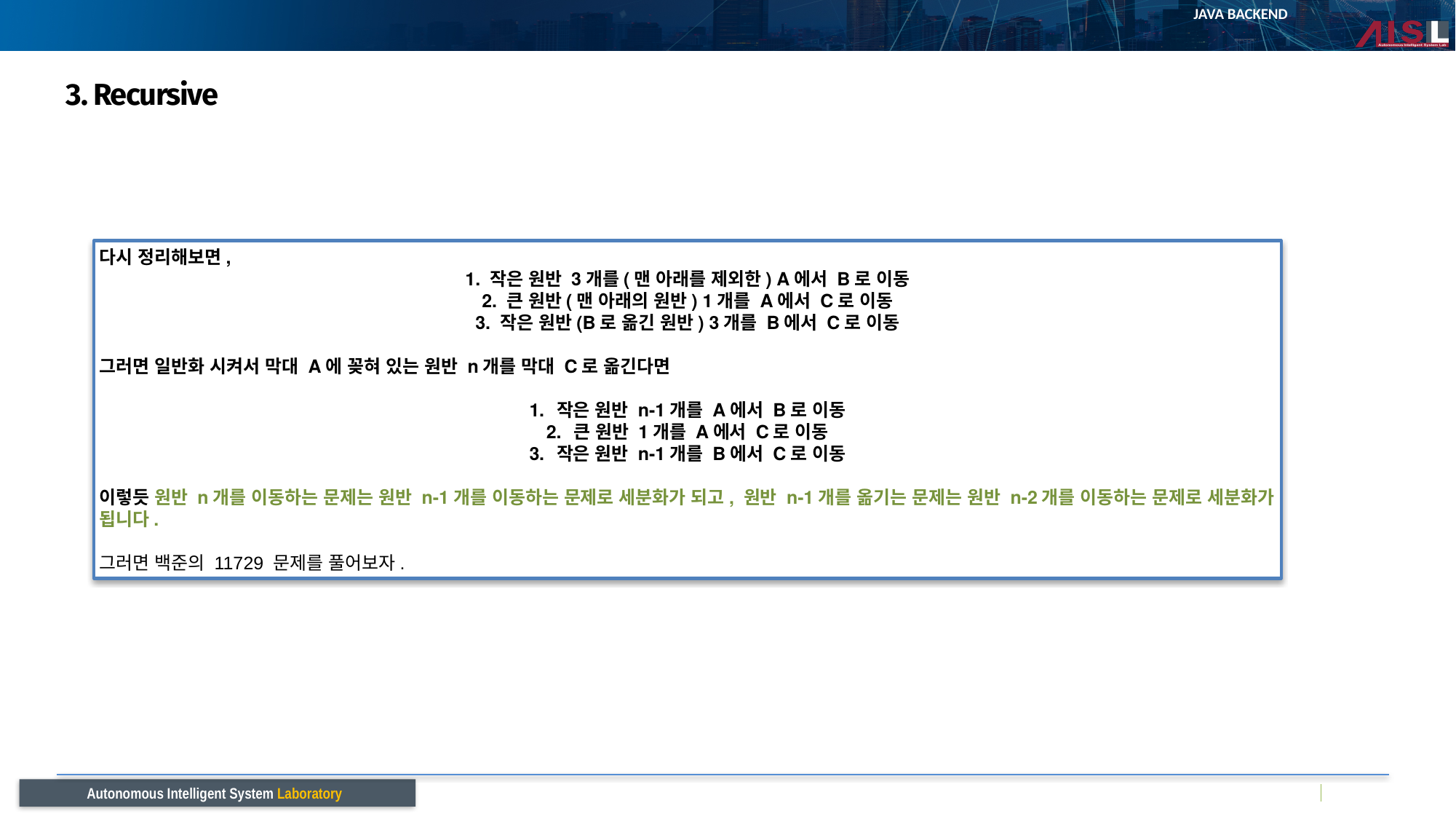

# 3. Recursive
다시 정리해보면,
1. 작은 원반 3개를(맨 아래를 제외한) A에서 B로 이동
2. 큰 원반(맨 아래의 원반) 1개를 A에서 C로 이동
3. 작은 원반(B로 옮긴 원반) 3개를 B에서 C로 이동

그러면 일반화 시켜서 막대 A에 꽂혀 있는 원반 n개를 막대 C로 옮긴다면

작은 원반 n-1개를 A에서 B로 이동
큰 원반 1개를 A에서 C로 이동
작은 원반 n-1개를 B에서 C로 이동

이렇듯 원반 n개를 이동하는 문제는 원반 n-1개를 이동하는 문제로 세분화가 되고, 원반 n-1개를 옮기는 문제는 원반 n-2개를 이동하는 문제로 세분화가 됩니다.

그러면 백준의 11729 문제를 풀어보자.